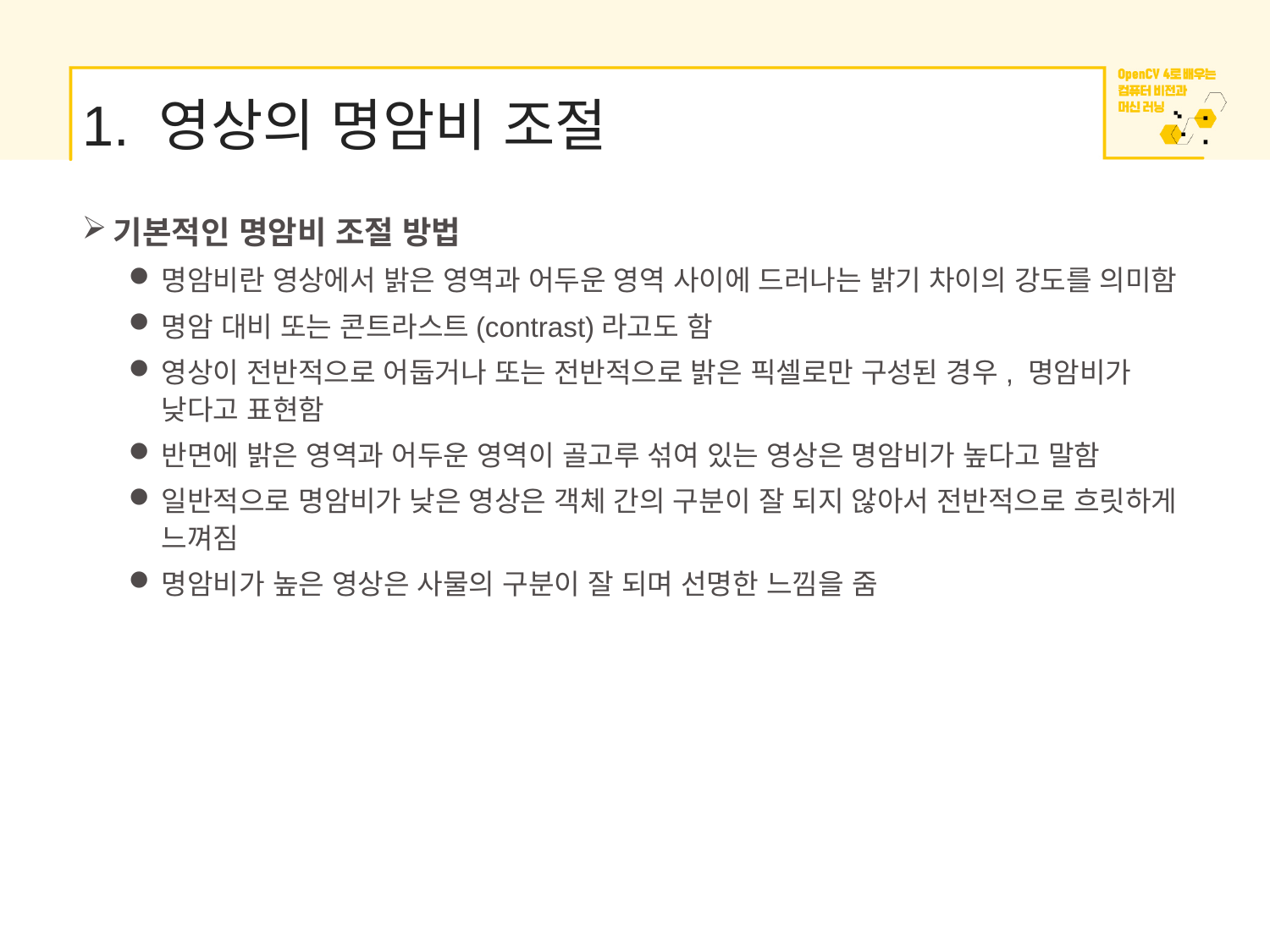

# 1. 영상의 명암비 조절
기본적인 명암비 조절 방법
명암비란 영상에서 밝은 영역과 어두운 영역 사이에 드러나는 밝기 차이의 강도를 의미함
명암 대비 또는 콘트라스트(contrast)라고도 함
영상이 전반적으로 어둡거나 또는 전반적으로 밝은 픽셀로만 구성된 경우, 명암비가 낮다고 표현함
반면에 밝은 영역과 어두운 영역이 골고루 섞여 있는 영상은 명암비가 높다고 말함
일반적으로 명암비가 낮은 영상은 객체 간의 구분이 잘 되지 않아서 전반적으로 흐릿하게 느껴짐
명암비가 높은 영상은 사물의 구분이 잘 되며 선명한 느낌을 줌